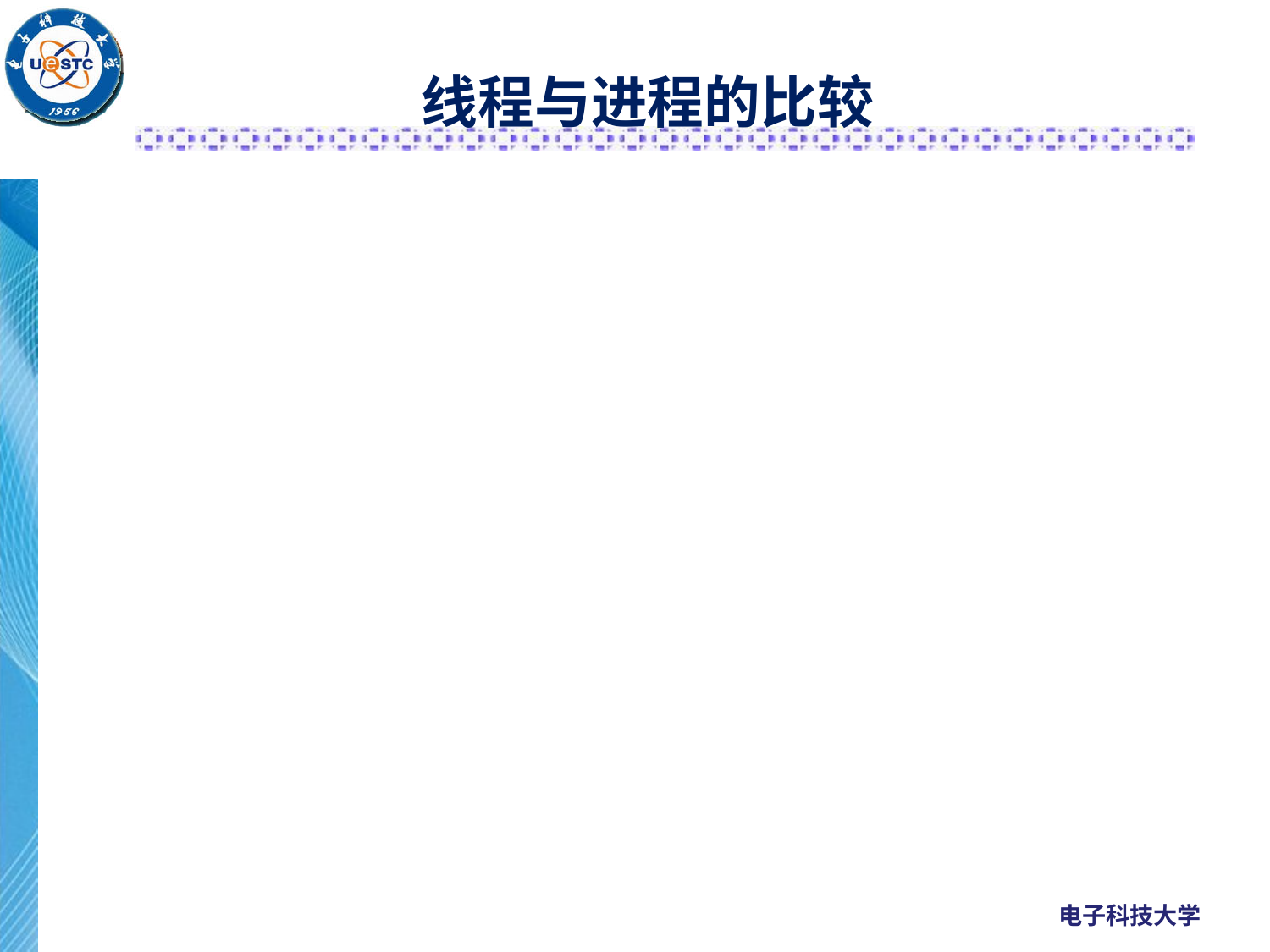

# 线程与进程的比较
从调度性、并发性、系统开销和拥有资源等方面对线程和进程进行比较。
1) 调度
在传统的操作系统中，进程作为拥有资源和独立调度、分派的基本单位。而在引入线程的操作系统中，则把线程作为调度和分派的基本单位，而进程作为资源拥有的基本单位。
在同一进程中，线程的切换不会引起进程的切换；但从一个进程中的线程切换到另一个进程中的线程时，将会引起进程的切换。